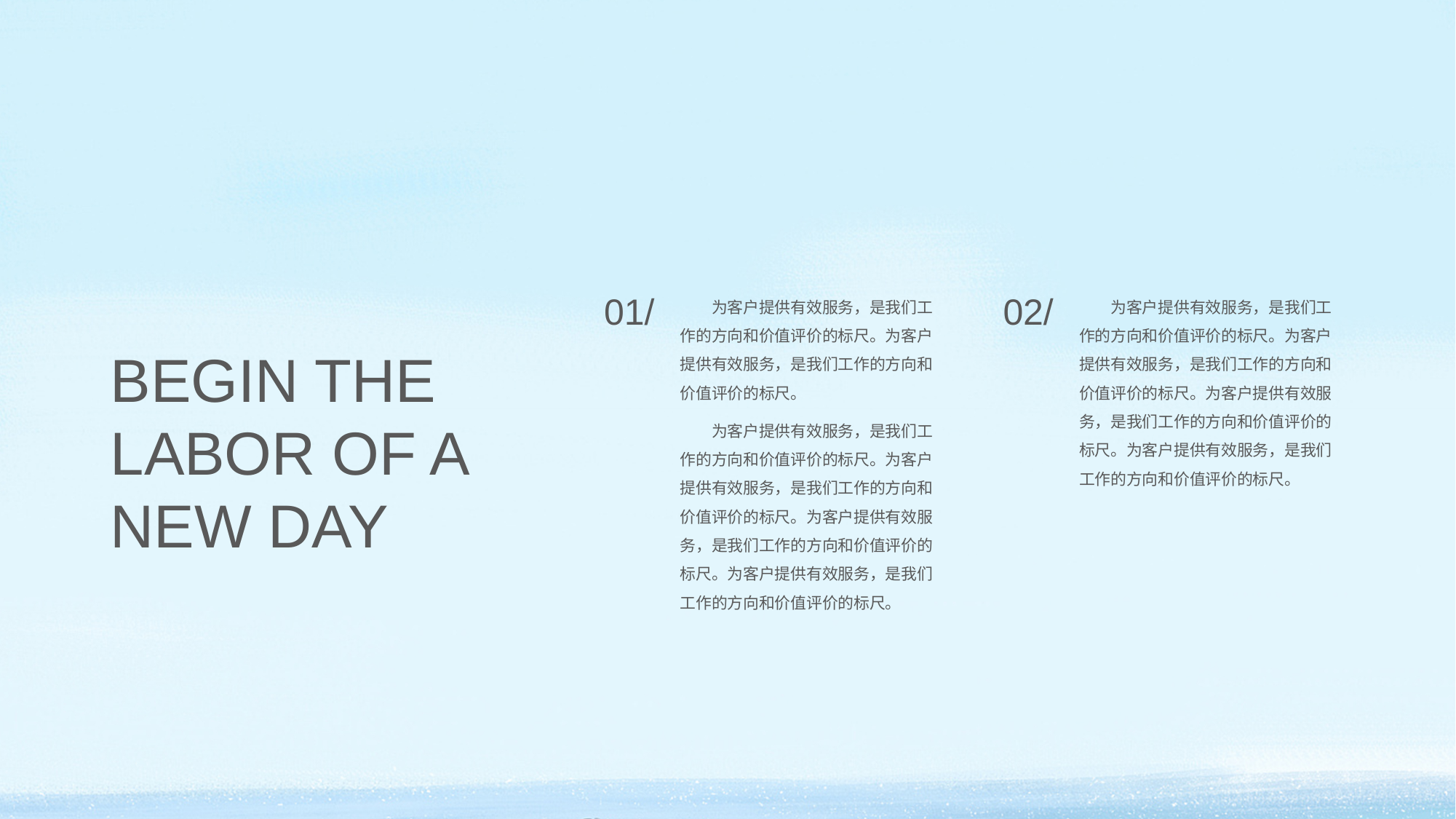

为客户提供有效服务，是我们工作的方向和价值评价的标尺。为客户提供有效服务，是我们工作的方向和价值评价的标尺。
　　为客户提供有效服务，是我们工作的方向和价值评价的标尺。为客户提供有效服务，是我们工作的方向和价值评价的标尺。为客户提供有效服务，是我们工作的方向和价值评价的标尺。为客户提供有效服务，是我们工作的方向和价值评价的标尺。
　　为客户提供有效服务，是我们工作的方向和价值评价的标尺。为客户提供有效服务，是我们工作的方向和价值评价的标尺。为客户提供有效服务，是我们工作的方向和价值评价的标尺。为客户提供有效服务，是我们工作的方向和价值评价的标尺。
01/
02/
BEGIN THE LABOR OF A NEW DAY